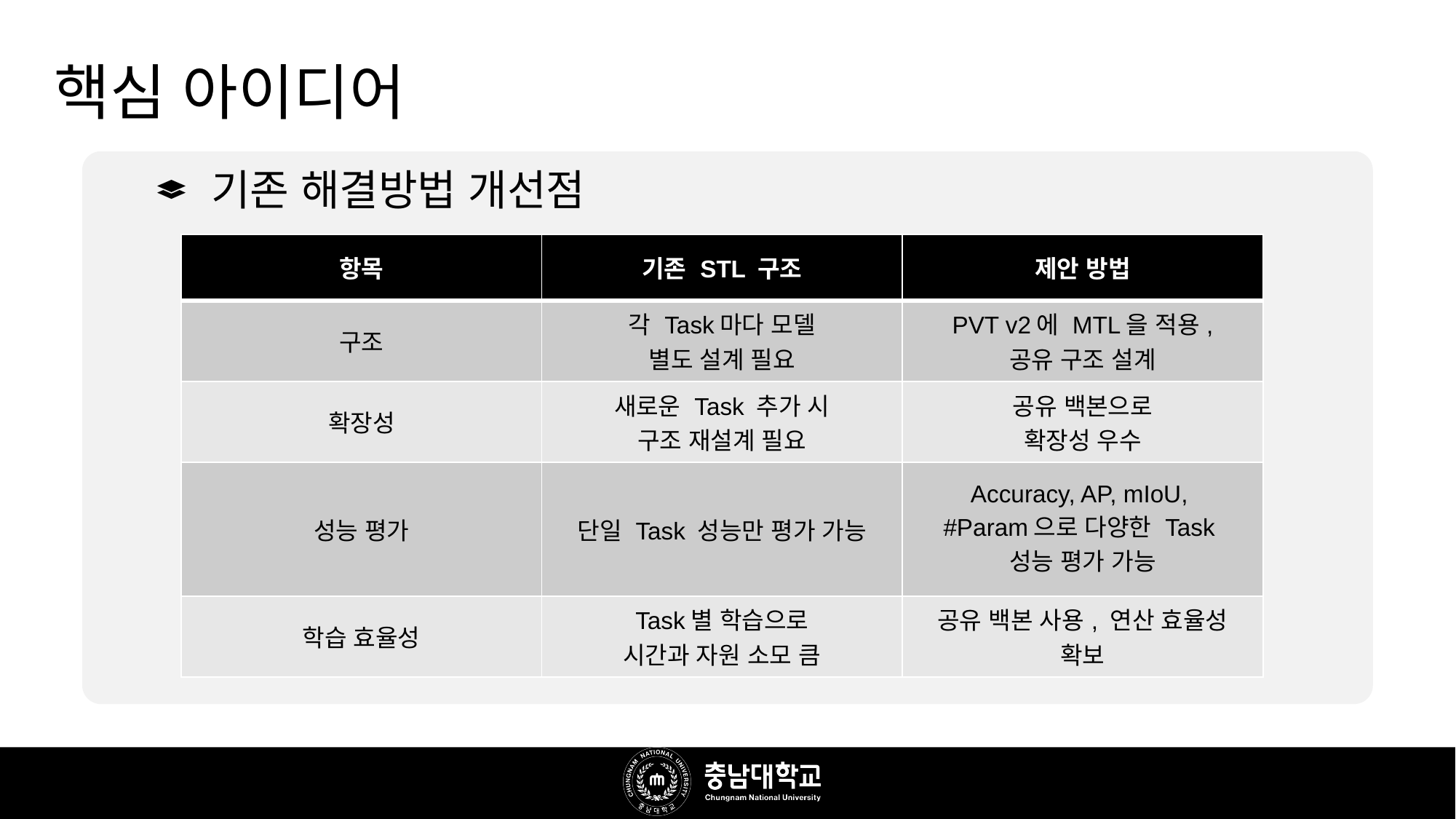

# 핵심 아이디어
기존 해결방법 개선점
| 항목 | 기존 STL 구조 | 제안 방법 |
| --- | --- | --- |
| 구조 | 각 Task마다 모델 별도 설계 필요 | PVT v2에 MTL을 적용, 공유 구조 설계 |
| 확장성 | 새로운 Task 추가 시 구조 재설계 필요 | 공유 백본으로 확장성 우수 |
| 성능 평가 | 단일 Task 성능만 평가 가능 | Accuracy, AP, mIoU, #Param으로 다양한 Task 성능 평가 가능 |
| 학습 효율성 | Task별 학습으로 시간과 자원 소모 큼 | 공유 백본 사용, 연산 효율성 확보 |